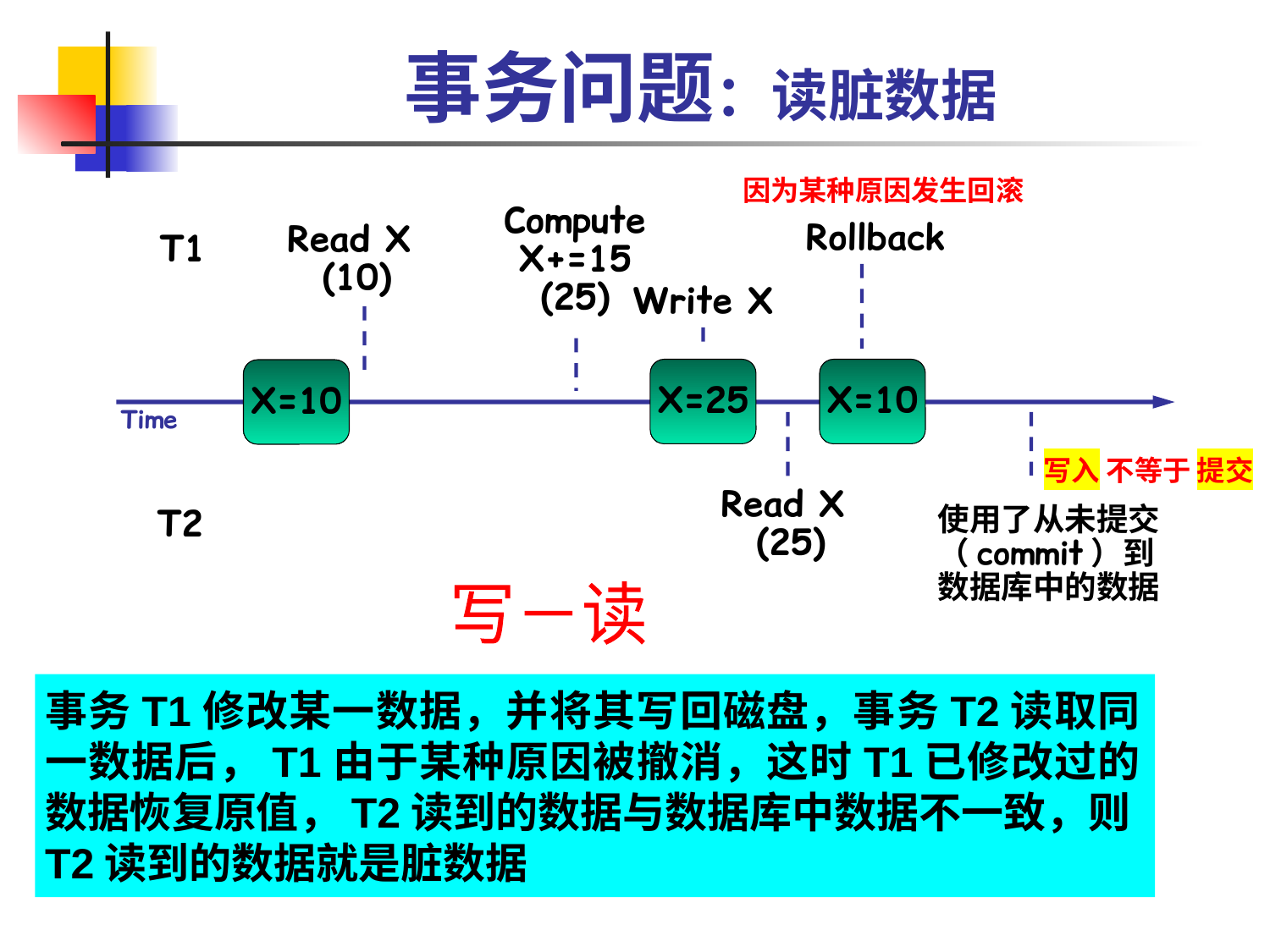

# 事务问题：读脏数据
因为某种原因发生回滚
Compute
X+=15
(25)

Rollback

X=10
Read X
(10)

T1
Write X

X=25
X=10
Time

Read X
(25)

使用了从未提交（commit）到
数据库中的数据
写入 不等于 提交
T2
写－读
事务T1修改某一数据，并将其写回磁盘，事务T2读取同一数据后，T1由于某种原因被撤消，这时T1已修改过的数据恢复原值，T2读到的数据与数据库中数据不一致，则T2读到的数据就是脏数据